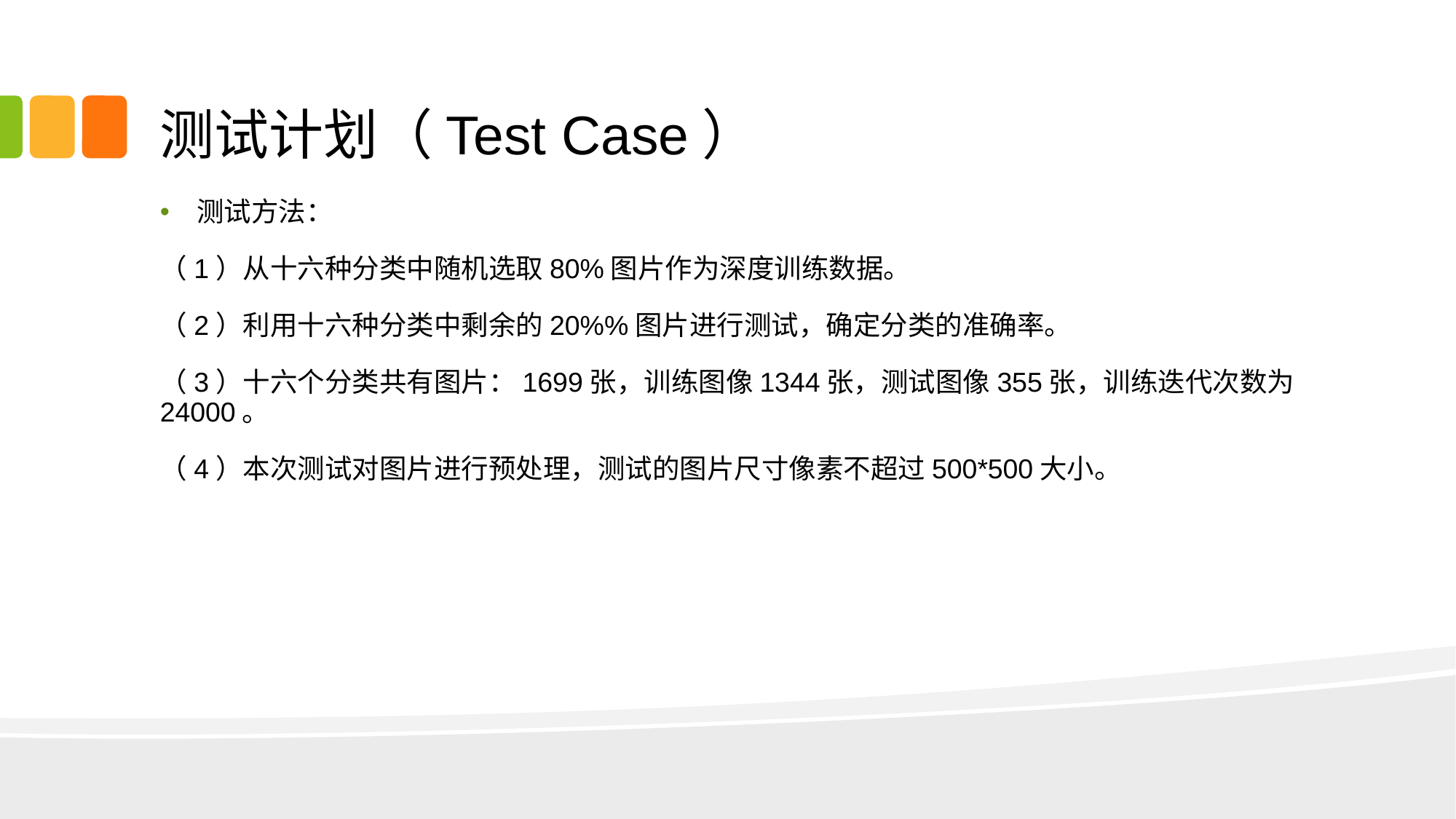

# 测试计划（Test Case）
测试方法：
（1）从十六种分类中随机选取80%图片作为深度训练数据。
（2）利用十六种分类中剩余的20%%图片进行测试，确定分类的准确率。
（3）十六个分类共有图片：1699张，训练图像1344张，测试图像355张，训练迭代次数为24000。
（4）本次测试对图片进行预处理，测试的图片尺寸像素不超过500*500大小。